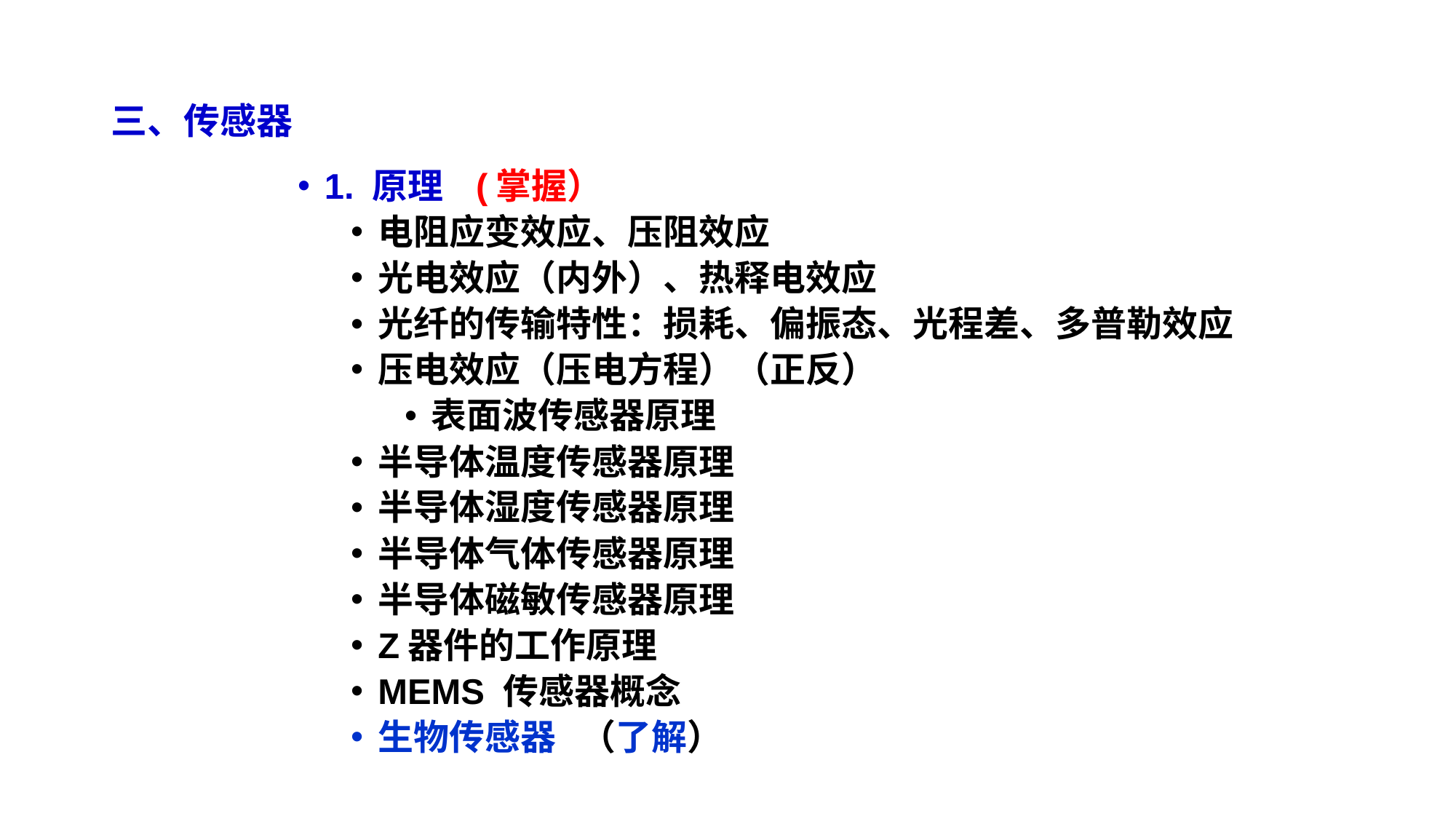

# 三、传感器
1. 原理   (掌握）
电阻应变效应、压阻效应
光电效应（内外）、热释电效应
光纤的传输特性：损耗、偏振态、光程差、多普勒效应
压电效应（压电方程）（正反）
表面波传感器原理
半导体温度传感器原理
半导体湿度传感器原理
半导体气体传感器原理
半导体磁敏传感器原理
Z器件的工作原理
MEMS 传感器概念
生物传感器   （了解）